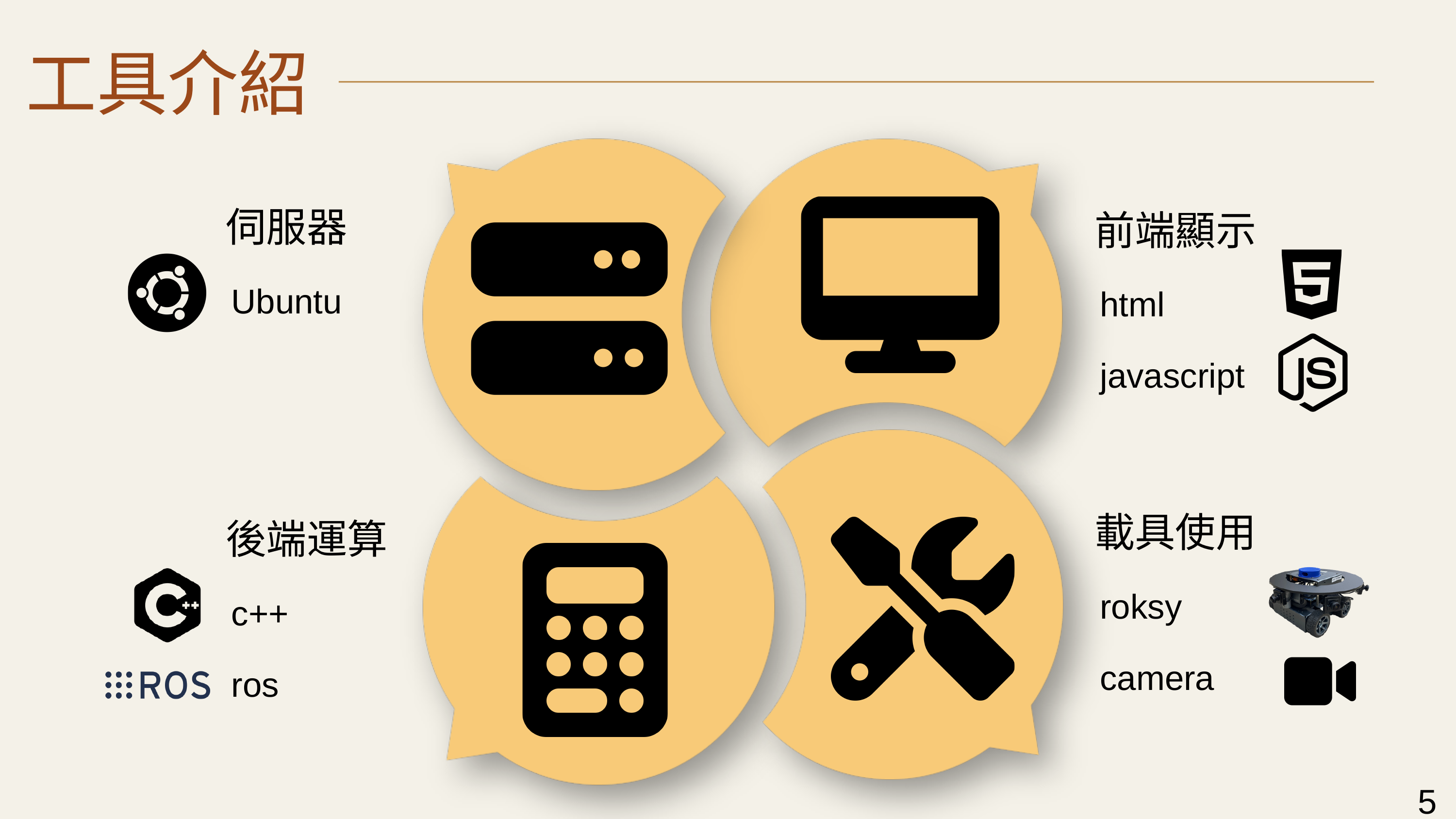

工具介紹

伺服器
Ubuntu

前端顯示
html
javascript

載具使用
roksy
camera
後端運算
c++
ros

5